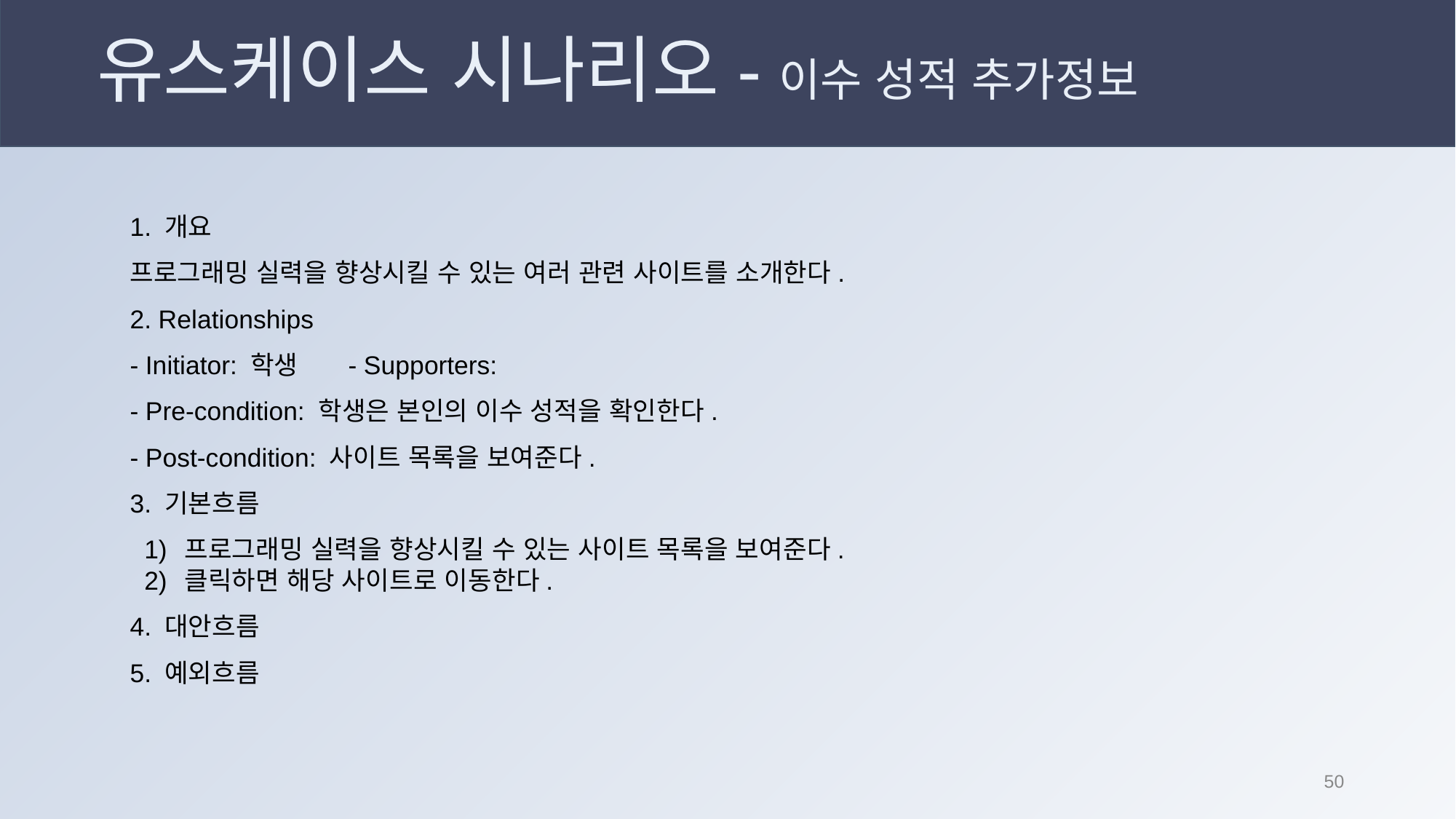

# 유스케이스 시나리오-이수 성적 추가정보

1. 개요
프로그래밍 실력을 향상시킬 수 있는 여러 관련 사이트를 소개한다.
2. Relationships
- Initiator: 학생	- Supporters:
- Pre-condition: 학생은 본인의 이수 성적을 확인한다.
- Post-condition: 사이트 목록을 보여준다.
3. 기본흐름
프로그래밍 실력을 향상시킬 수 있는 사이트 목록을 보여준다.
클릭하면 해당 사이트로 이동한다.
4. 대안흐름
5. 예외흐름

50